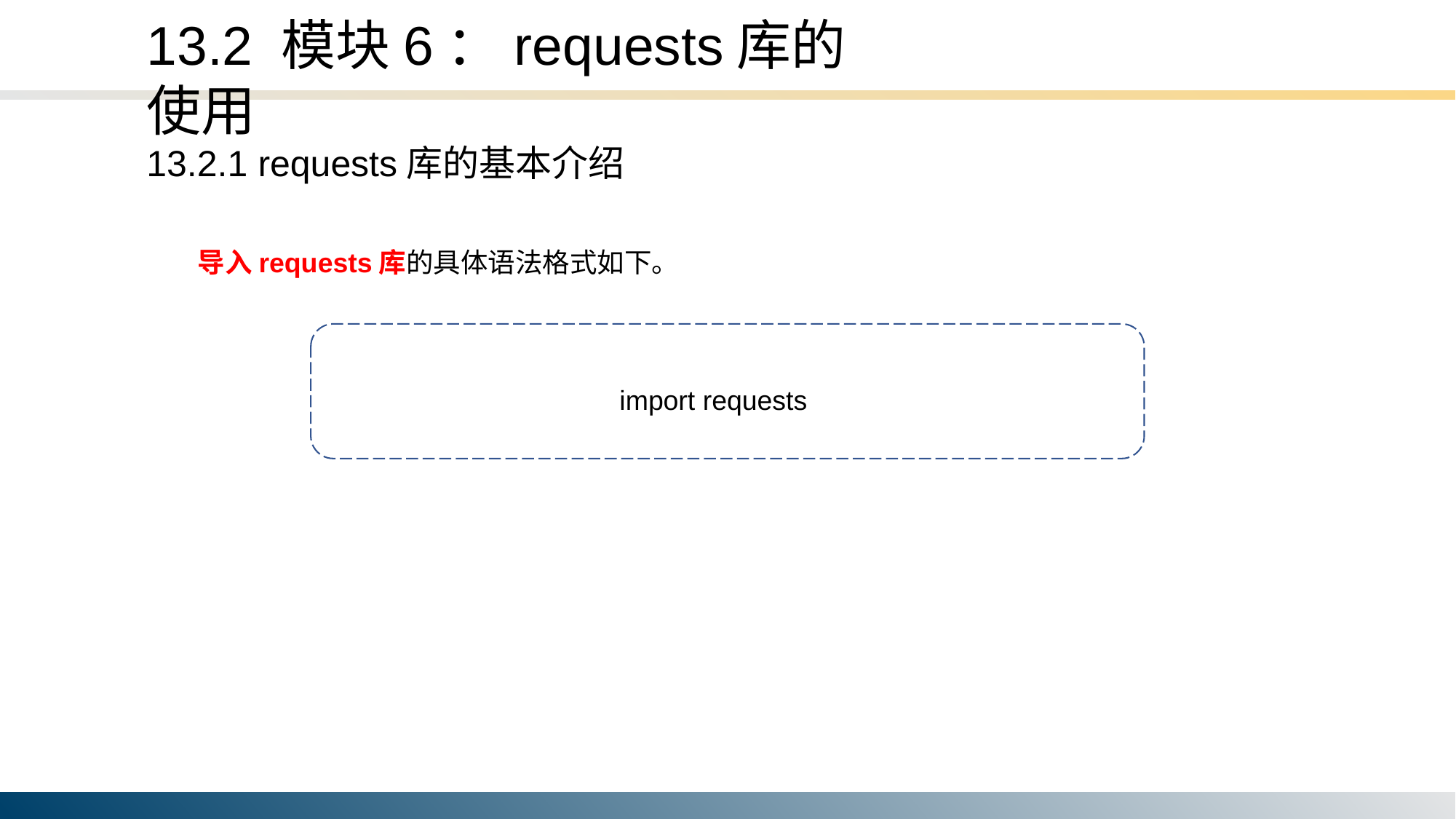

13.2 模块6：requests库的使用
13.2.1 requests库的基本介绍
导入requests库的具体语法格式如下。

import requests